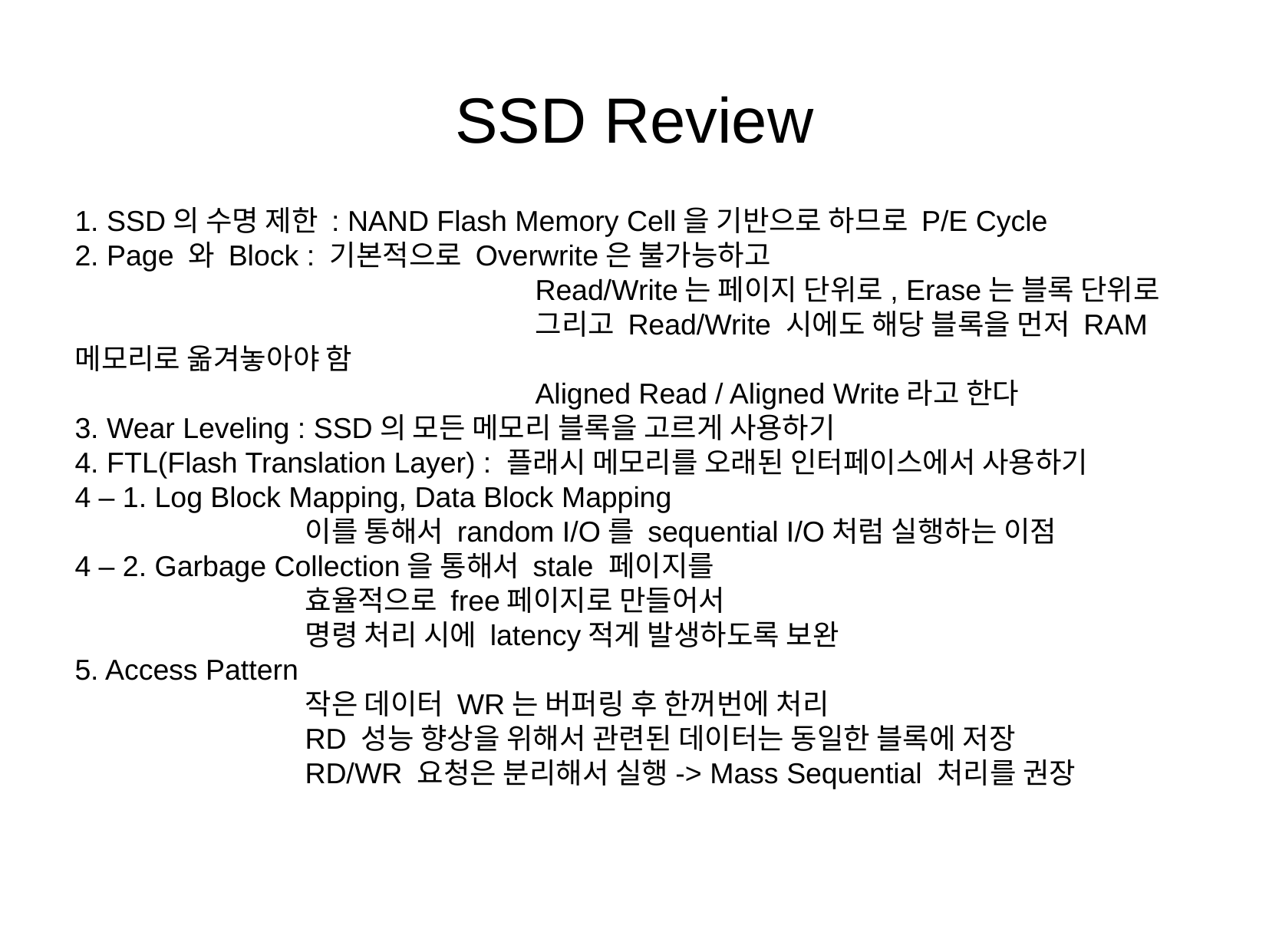

SSD Review
1. SSD의 수명 제한 : NAND Flash Memory Cell을 기반으로 하므로 P/E Cycle
2. Page 와 Block : 기본적으로 Overwrite은 불가능하고
				Read/Write는 페이지 단위로, Erase는 블록 단위로
				그리고 Read/Write 시에도 해당 블록을 먼저 RAM 메모리로 옮겨놓아야 함
				Aligned Read / Aligned Write라고 한다
3. Wear Leveling : SSD의 모든 메모리 블록을 고르게 사용하기
4. FTL(Flash Translation Layer) : 플래시 메모리를 오래된 인터페이스에서 사용하기
4 – 1. Log Block Mapping, Data Block Mapping
		이를 통해서 random I/O를 sequential I/O처럼 실행하는 이점
4 – 2. Garbage Collection을 통해서 stale 페이지를
		효율적으로 free페이지로 만들어서
		명령 처리 시에 latency적게 발생하도록 보완
5. Access Pattern
		작은 데이터 WR는 버퍼링 후 한꺼번에 처리
		RD 성능 향상을 위해서 관련된 데이터는 동일한 블록에 저장
		RD/WR 요청은 분리해서 실행-> Mass Sequential 처리를 권장